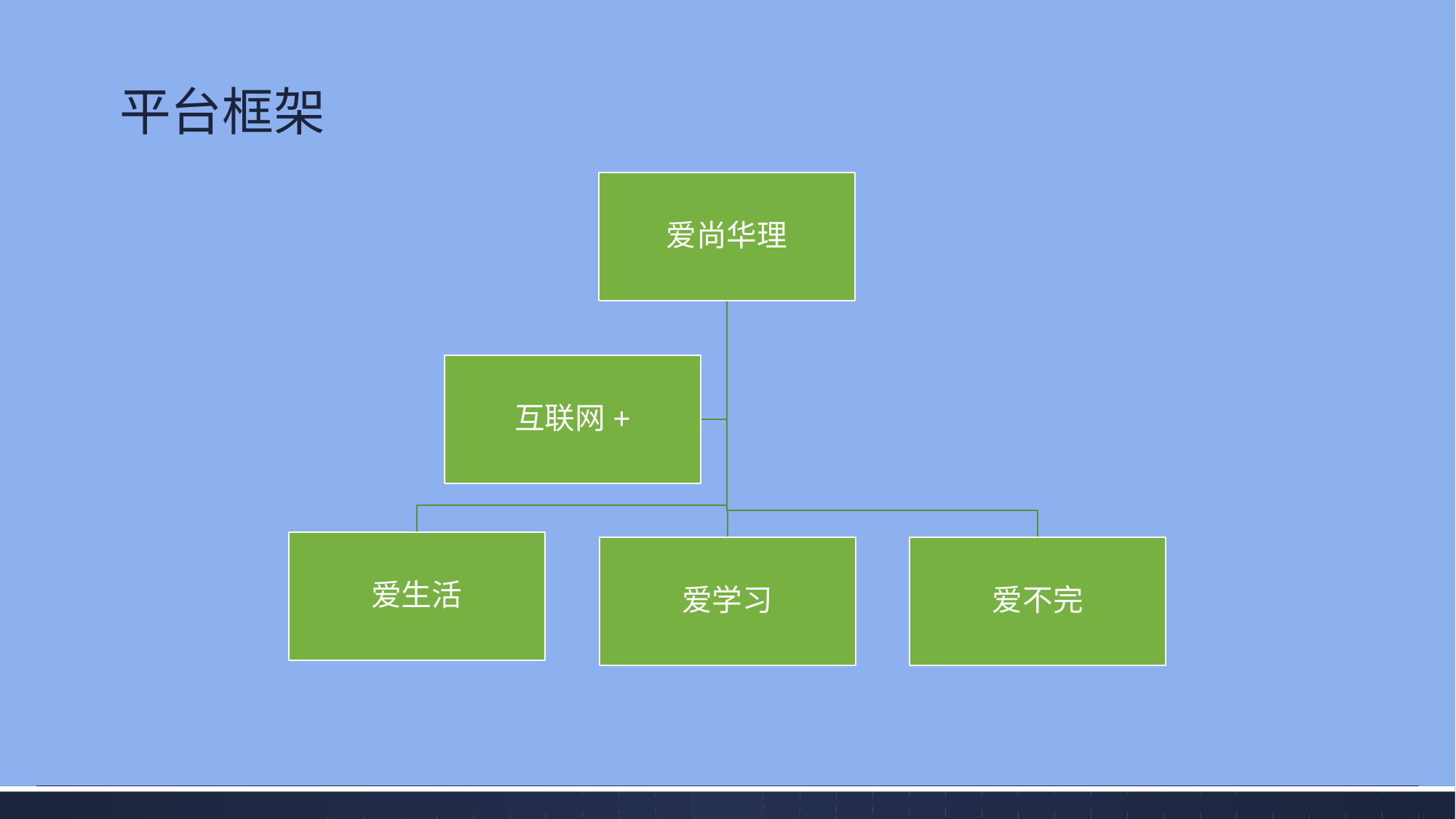

# 平台框架
爱尚华理
爱生活
爱学习
爱不完
互联网+